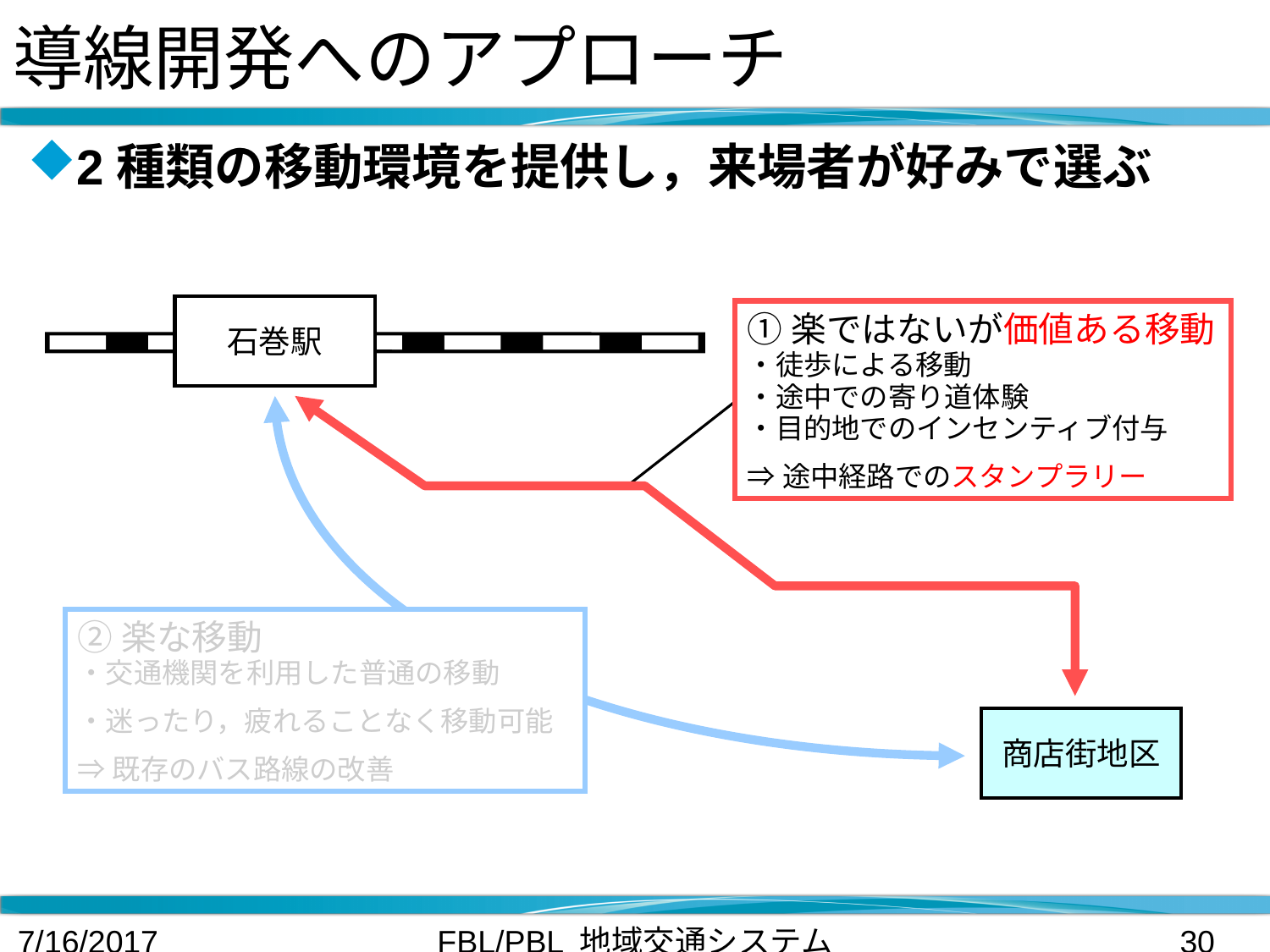

2種類の移動環境を提供し，来場者が好みで選ぶ

導線開発へのアプローチ
石巻駅
①楽ではないが価値ある移動
・徒歩による移動
・途中での寄り道体験
・目的地でのインセンティブ付与
⇒途中経路でのスタンプラリー

②楽な移動
・交通機関を利用した普通の移動
・迷ったり，疲れることなく移動可能
⇒既存のバス路線の改善
商店街地区
7/16/2017
FBL/PBL 地域交通システム
30